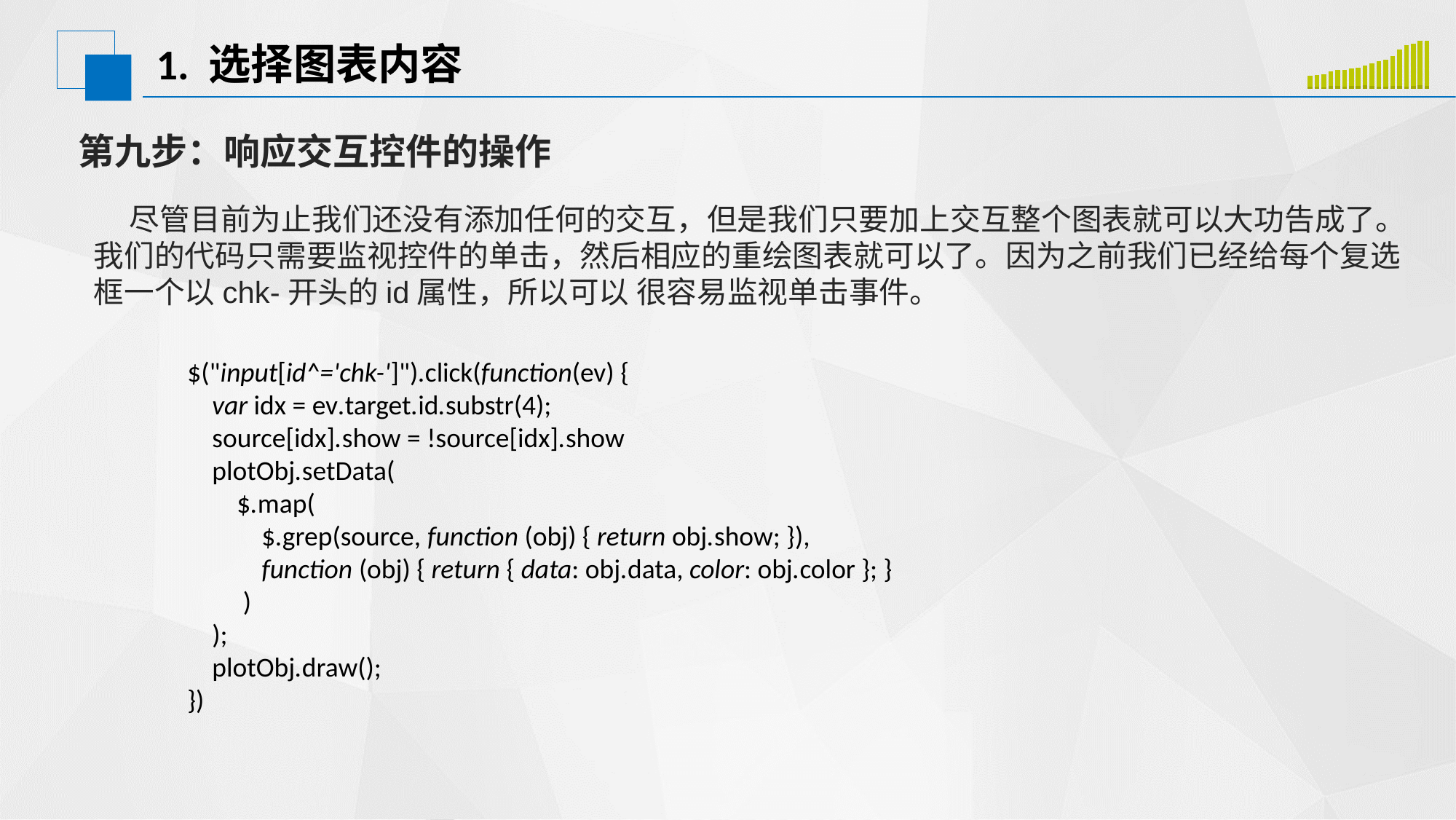

# 1. 选择图表内容

### Chart

| Category | 系列 1 | 系列 2 |
|---|---|---|
| 类别 1 | 0.3 | 1.6 |
| 类别 2 | 0.3 | 1.7 |
| 类别 3 | 0.2 | 1.9 |
| 类别 4 | 0.4 | 2.1 |
| 类别 5 | 0.4 | 2.3 |
| 类别 6 | 0.3 | 2.4 |
| 类别 7 | 0.4 | 2.5 |
| 类别 8 | 0.4 | 2.6 |
| 类别 9 | 0.5 | 2.8 |
| 类别 10 | 0.4 | 3.2 |
| 类别 11 | 0.3 | 3.6 |
| 类别 12 | 0.3 | 3.8 |
| 类别 13 | 0.4 | 4.3 |
| 类别 14 | 0.4 | 5.2 |
| 类别 15 | 0.3 | 5.9 |
| 类别 16 | 0.4 | 6.0 |
| 类别 17 | 0.5 | 6.3 |
| 类别 18 | 0.4 | 6.4 |
第九步：响应交互控件的操作
尽管目前为止我们还没有添加任何的交互，但是我们只要加上交互整个图表就可以大功告成了。我们的代码只需要监视控件的单击，然后相应的重绘图表就可以了。因为之前我们已经给每个复选框一个以chk-开头的id属性，所以可以 很容易监视单击事件。
$("input[id^='chk-']").click(function(ev) {
    var idx = ev.target.id.substr(4);
    source[idx].show = !source[idx].show
    plotObj.setData(
        $.map(
            $.grep(source, function (obj) { return obj.show; }),
            function (obj) { return { data: obj.data, color: obj.color }; }
         )
    );
    plotObj.draw();
})